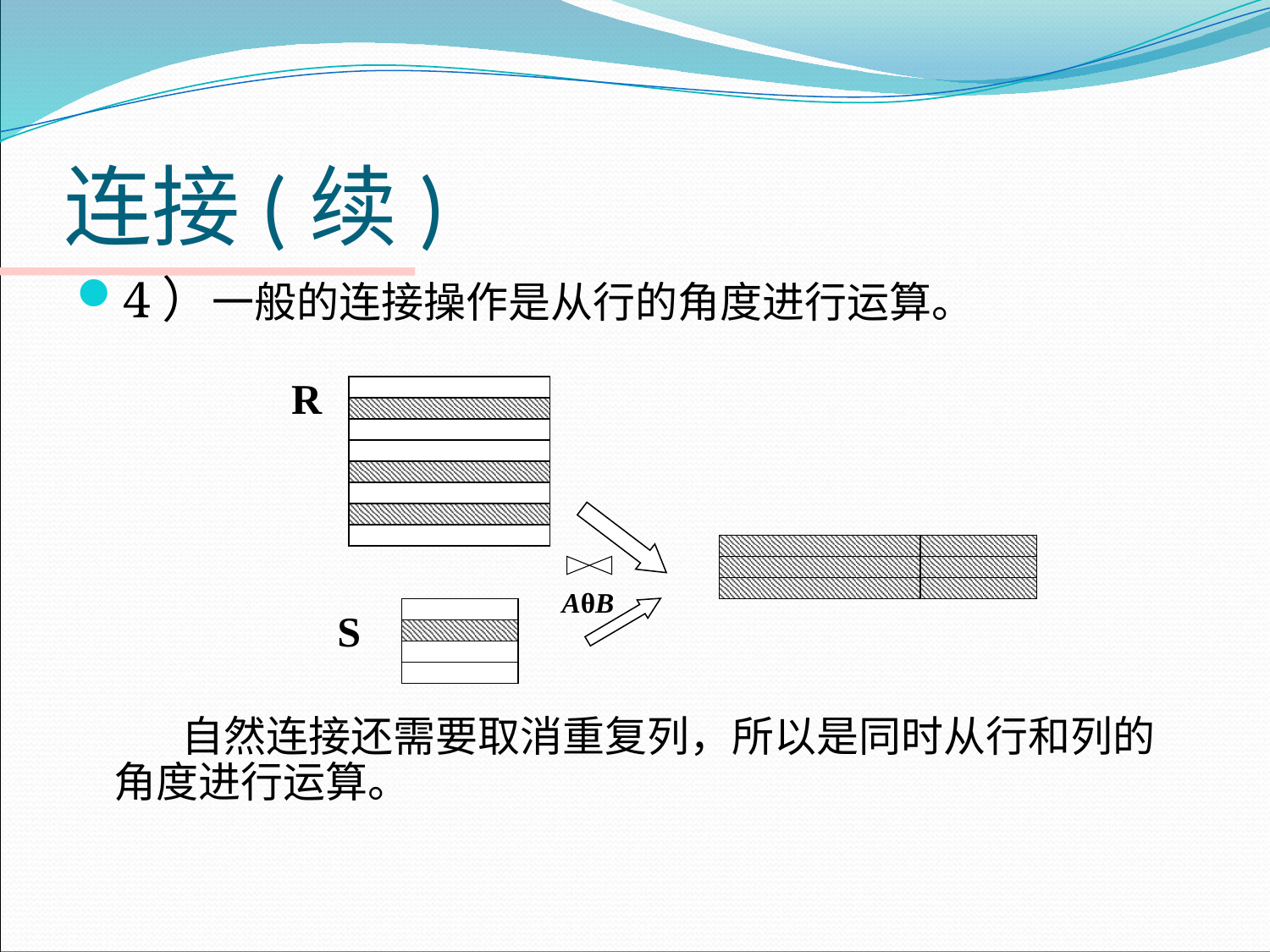

# 连接(续)
4）一般的连接操作是从行的角度进行运算。

          自然连接还需要取消重复列，所以是同时从行和列的角度进行运算。
R

 AθB

S

183